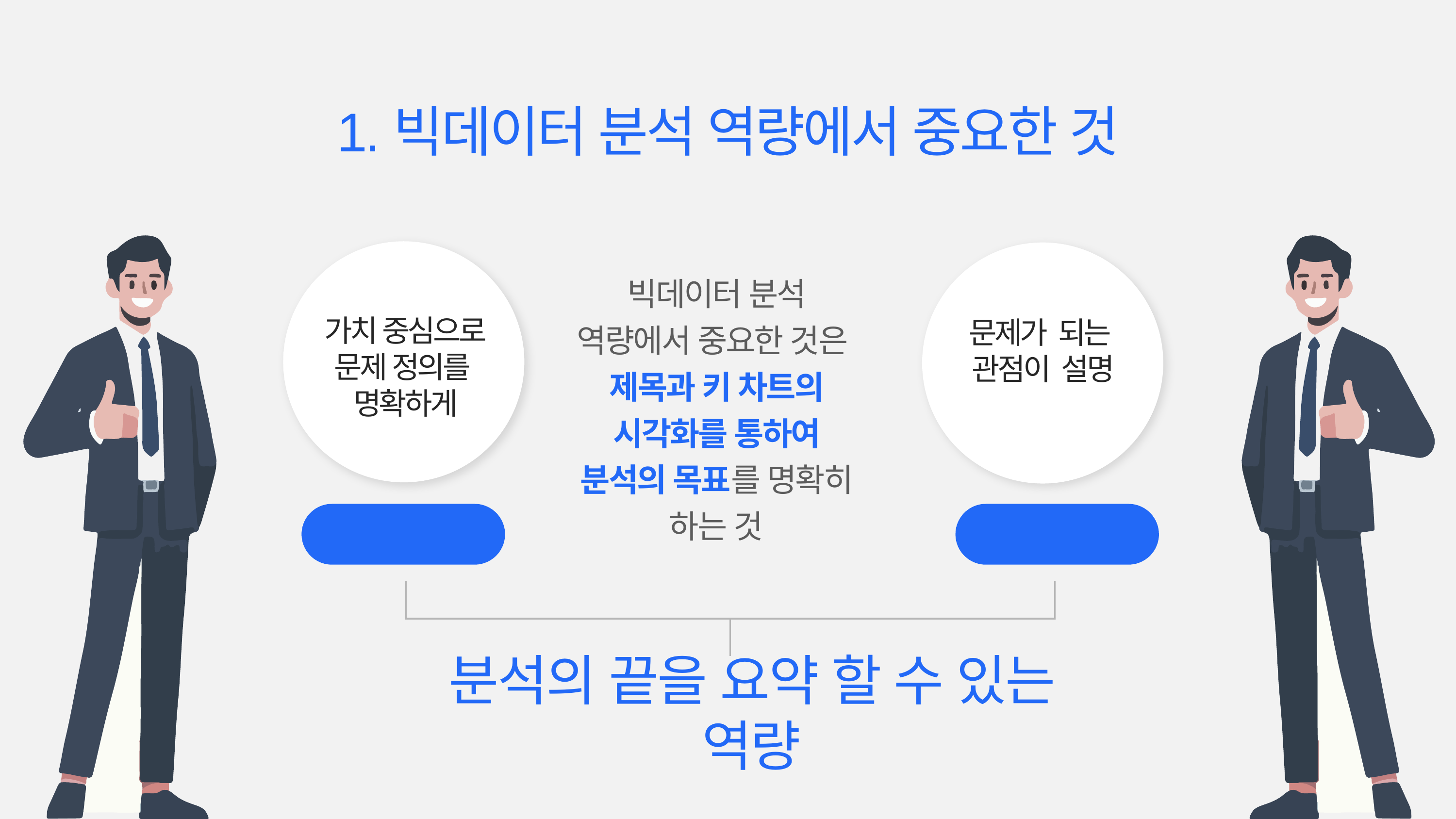

1.빅데이터 분석 역량에서 중요한 것

빅데이터 분석 역량에서 중요한 것은
제목과 키 차트의 시각화를 통하여 분석의 목표를 명확히 하는 것

가치 중심으로
문제 정의를
명확하게
문제가  되는
관점이  설명

제목 명확화
차트 그리기
분석의 끝을 요약 할 수 있는 역량